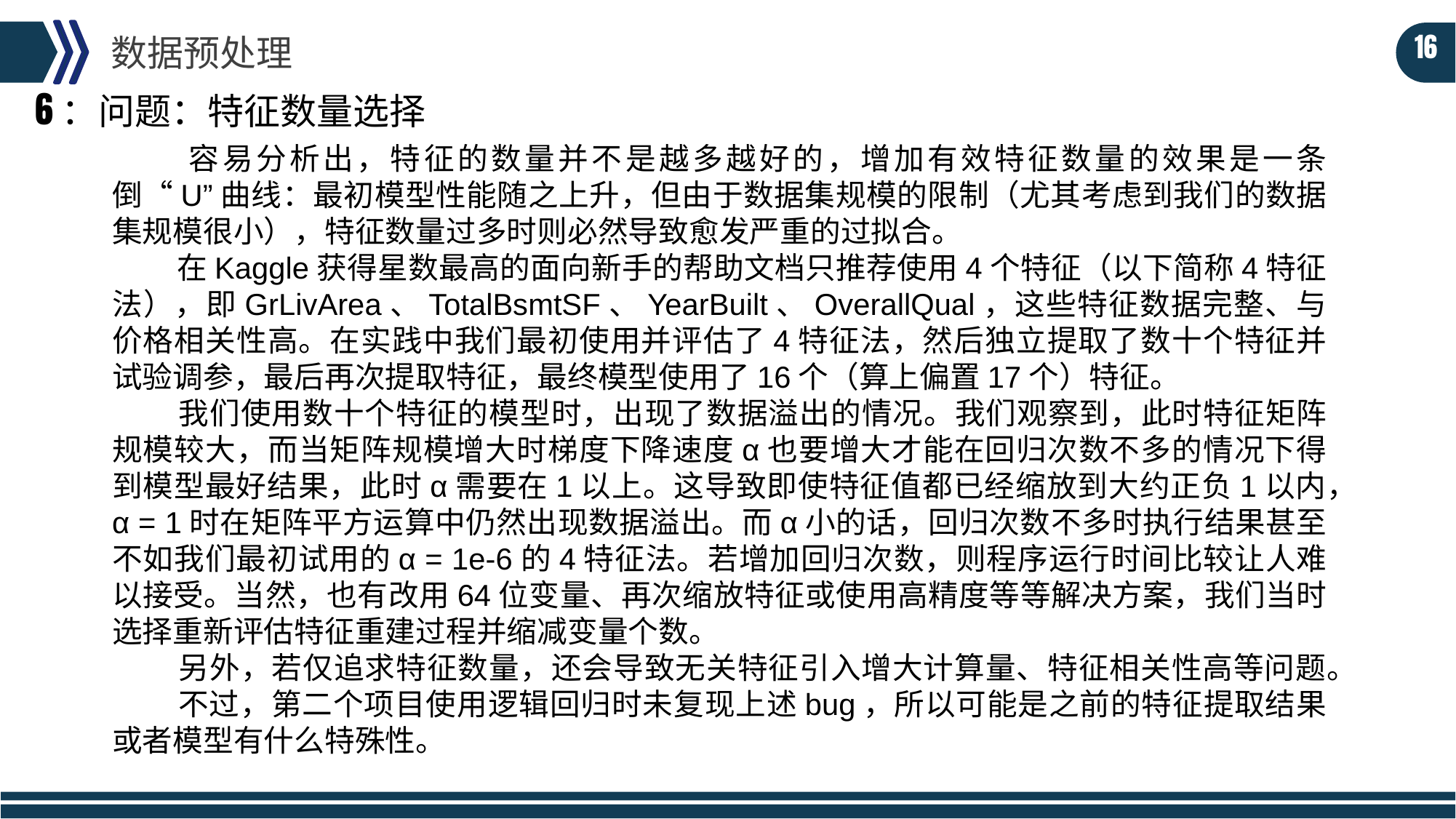

数据预处理
16
6：问题：特征数量选择
   容易分析出，特征的数量并不是越多越好的，增加有效特征数量的效果是一条倒“U”曲线：最初模型性能随之上升，但由于数据集规模的限制（尤其考虑到我们的数据集规模很小），特征数量过多时则必然导致愈发严重的过拟合。
   在Kaggle获得星数最高的面向新手的帮助文档只推荐使用4个特征（以下简称4特征法），即GrLivArea、TotalBsmtSF、YearBuilt、OverallQual，这些特征数据完整、与价格相关性高。在实践中我们最初使用并评估了4特征法，然后独立提取了数十个特征并试验调参，最后再次提取特征，最终模型使用了16个（算上偏置17个）特征。
   我们使用数十个特征的模型时，出现了数据溢出的情况。我们观察到，此时特征矩阵规模较大，而当矩阵规模增大时梯度下降速度α也要增大才能在回归次数不多的情况下得到模型最好结果，此时α需要在1以上。这导致即使特征值都已经缩放到大约正负1以内，α = 1时在矩阵平方运算中仍然出现数据溢出。而α小的话，回归次数不多时执行结果甚至不如我们最初试用的α = 1e-6的4特征法。若增加回归次数，则程序运行时间比较让人难以接受。当然，也有改用64位变量、再次缩放特征或使用高精度等等解决方案，我们当时选择重新评估特征重建过程并缩减变量个数。
   另外，若仅追求特征数量，还会导致无关特征引入增大计算量、特征相关性高等问题。
   不过，第二个项目使用逻辑回归时未复现上述bug，所以可能是之前的特征提取结果或者模型有什么特殊性。
延时符